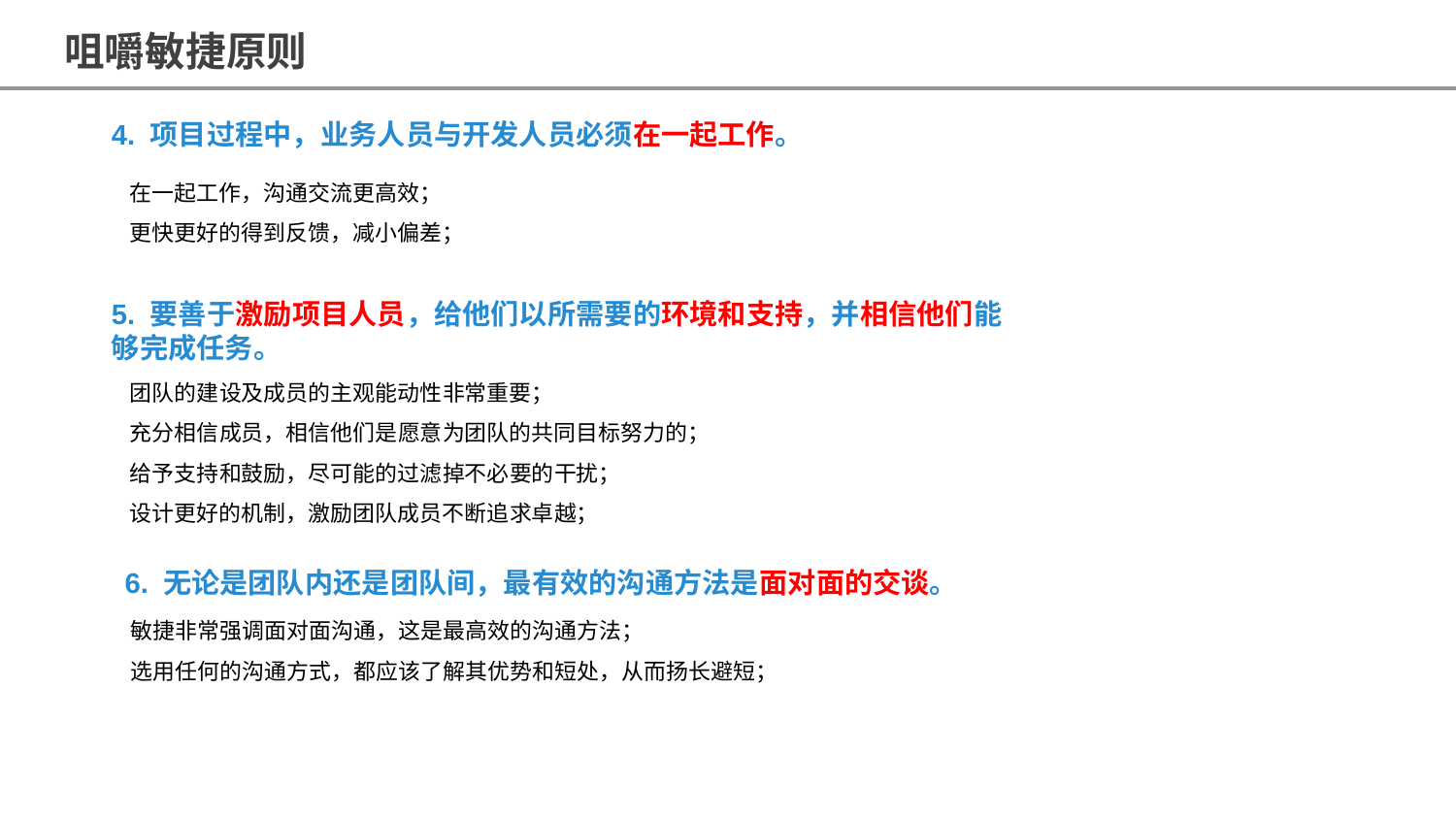

咀嚼敏捷原则

4. 项目过程中，业务人员与开发人员必须在一起工作。
在一起工作，沟通交流更高效；
更快更好的得到反馈，减小偏差；
5. 要善于激励项目人员，给他们以所需要的环境和支持，并相信他们能
够完成任务。
团队的建设及成员的主观能动性非常重要；
充分相信成员，相信他们是愿意为团队的共同目标努力的；
给予支持和鼓励，尽可能的过滤掉不必要的干扰；
设计更好的机制，激励团队成员不断追求卓越；
6. 无论是团队内还是团队间，最有效的沟通方法是面对面的交谈。
敏捷非常强调面对面沟通，这是最高效的沟通方法；
选用任何的沟通方式，都应该了解其优势和短处，从而扬长避短；